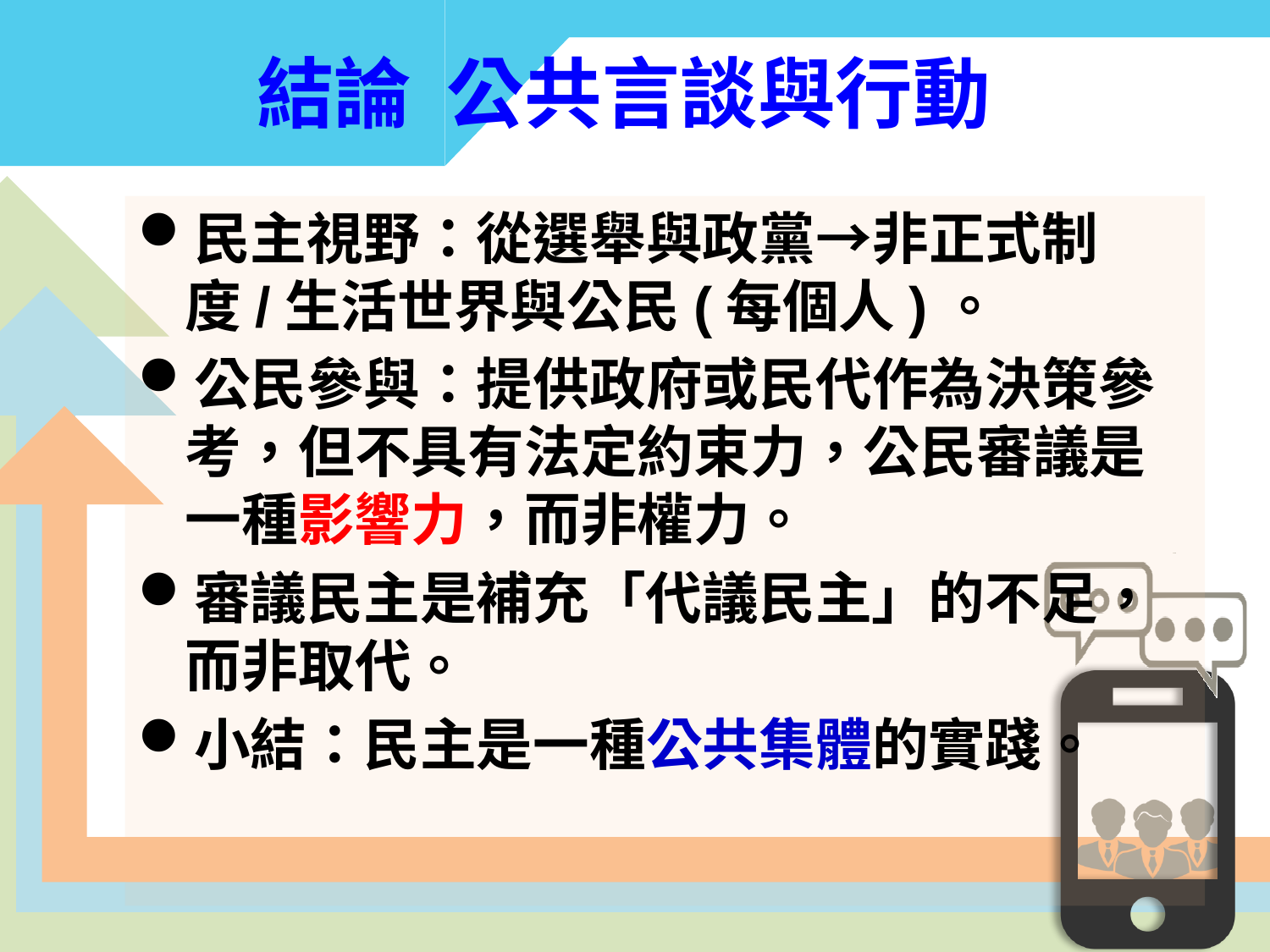

結論  公共言談與行動
民主視野：從選舉與政黨→非正式制度/生活世界與公民(每個人)。
公民參與：提供政府或民代作為決策參考，但不具有法定約束力，公民審議是一種影響力，而非權力。
審議民主是補充「代議民主」的不足，而非取代。
小結：民主是一種公共集體的實踐。